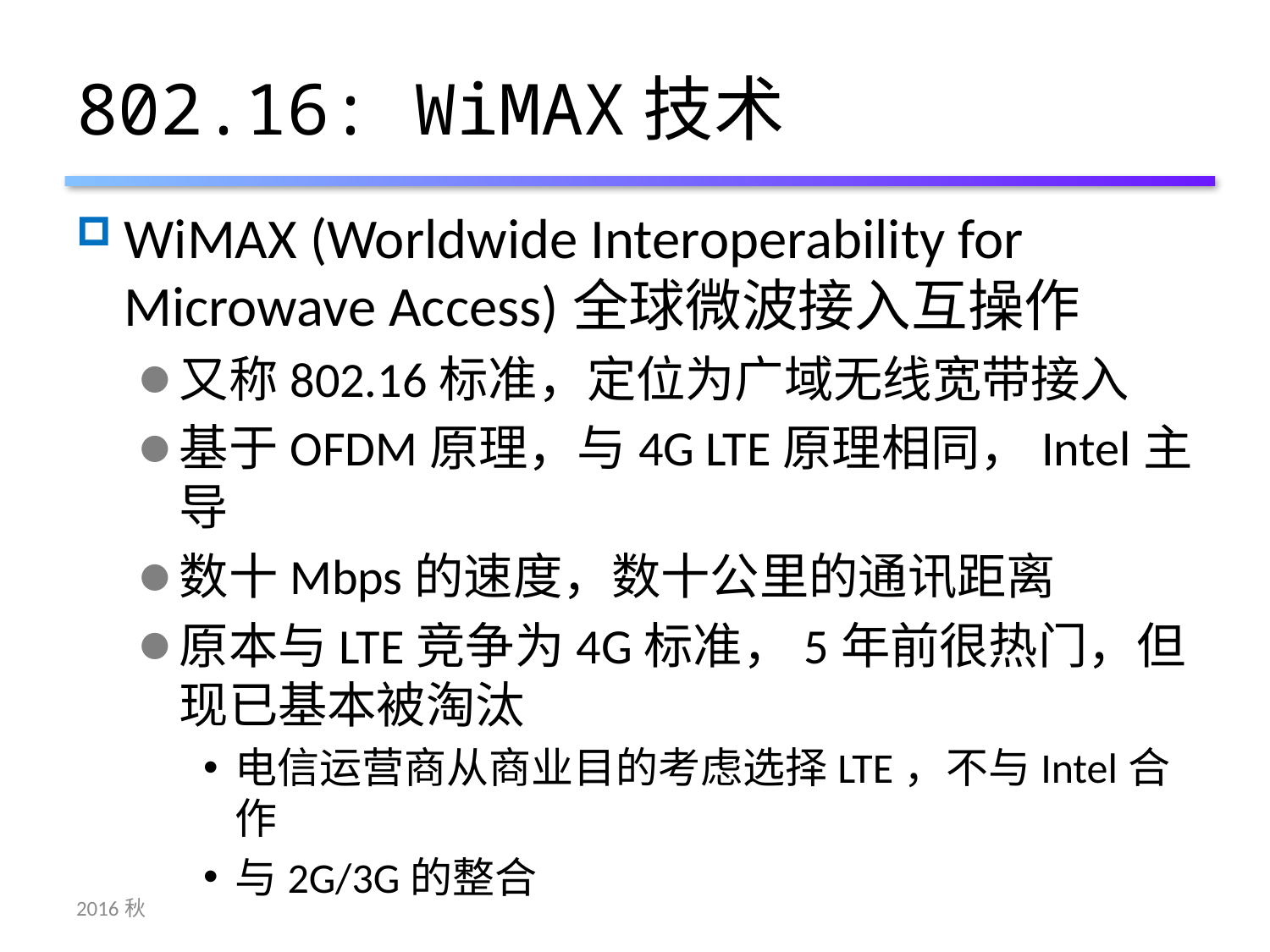

# 802.16: WiMAX技术
WiMAX (Worldwide Interoperability for Microwave Access)全球微波接入互操作
又称802.16标准，定位为广域无线宽带接入
基于OFDM原理，与4G LTE原理相同，Intel主导
数十Mbps的速度，数十公里的通讯距离
原本与LTE竞争为4G标准，5年前很热门，但现已基本被淘汰
电信运营商从商业目的考虑选择LTE，不与Intel合作
与2G/3G的整合
2016秋
110